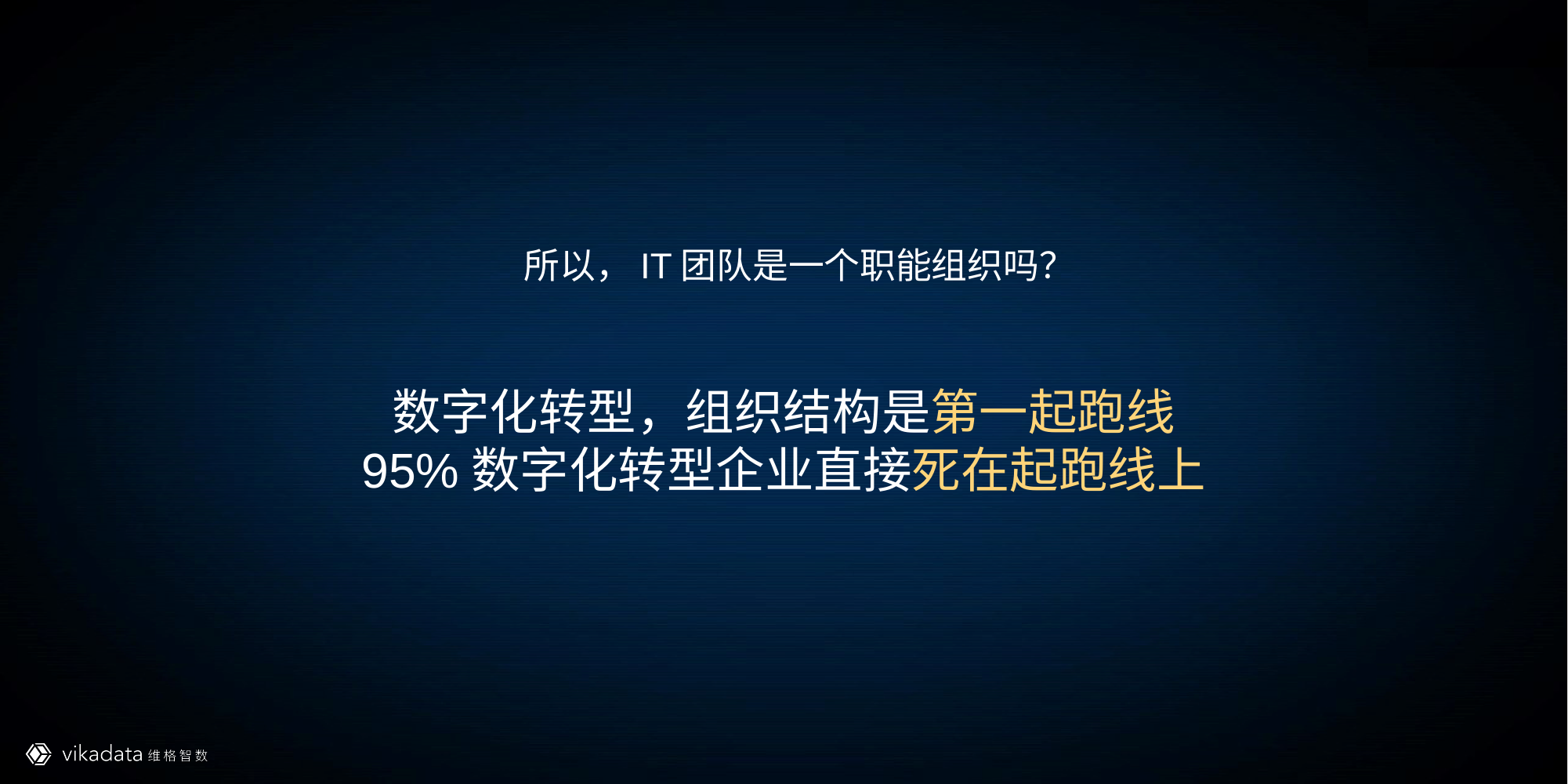

所以，IT团队是一个职能组织吗？
数字化转型，组织结构是第一起跑线
95%数字化转型企业直接死在起跑线上